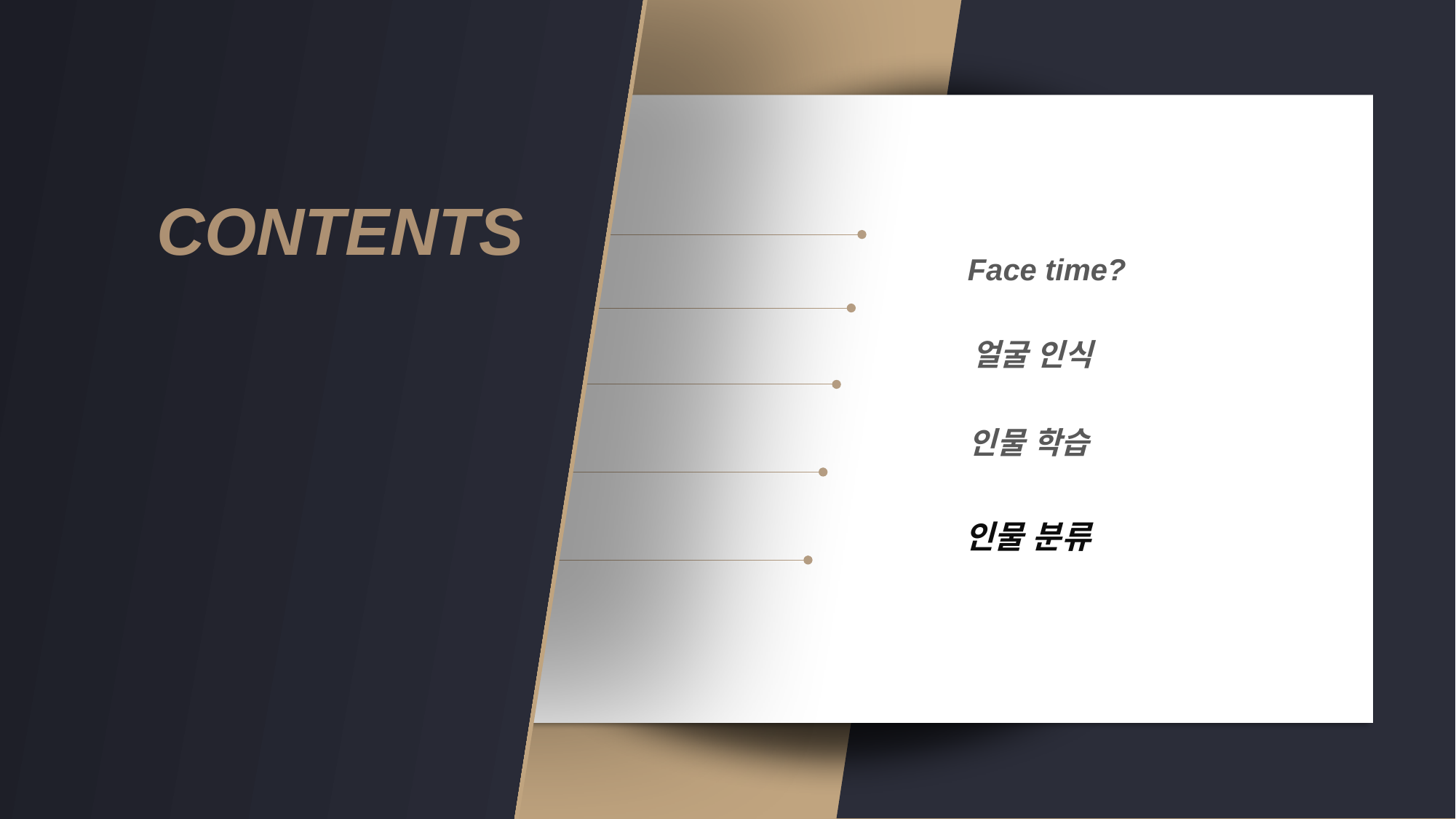

CONTENTS
Face time?
얼굴 인식
인물 학습
인물 분류